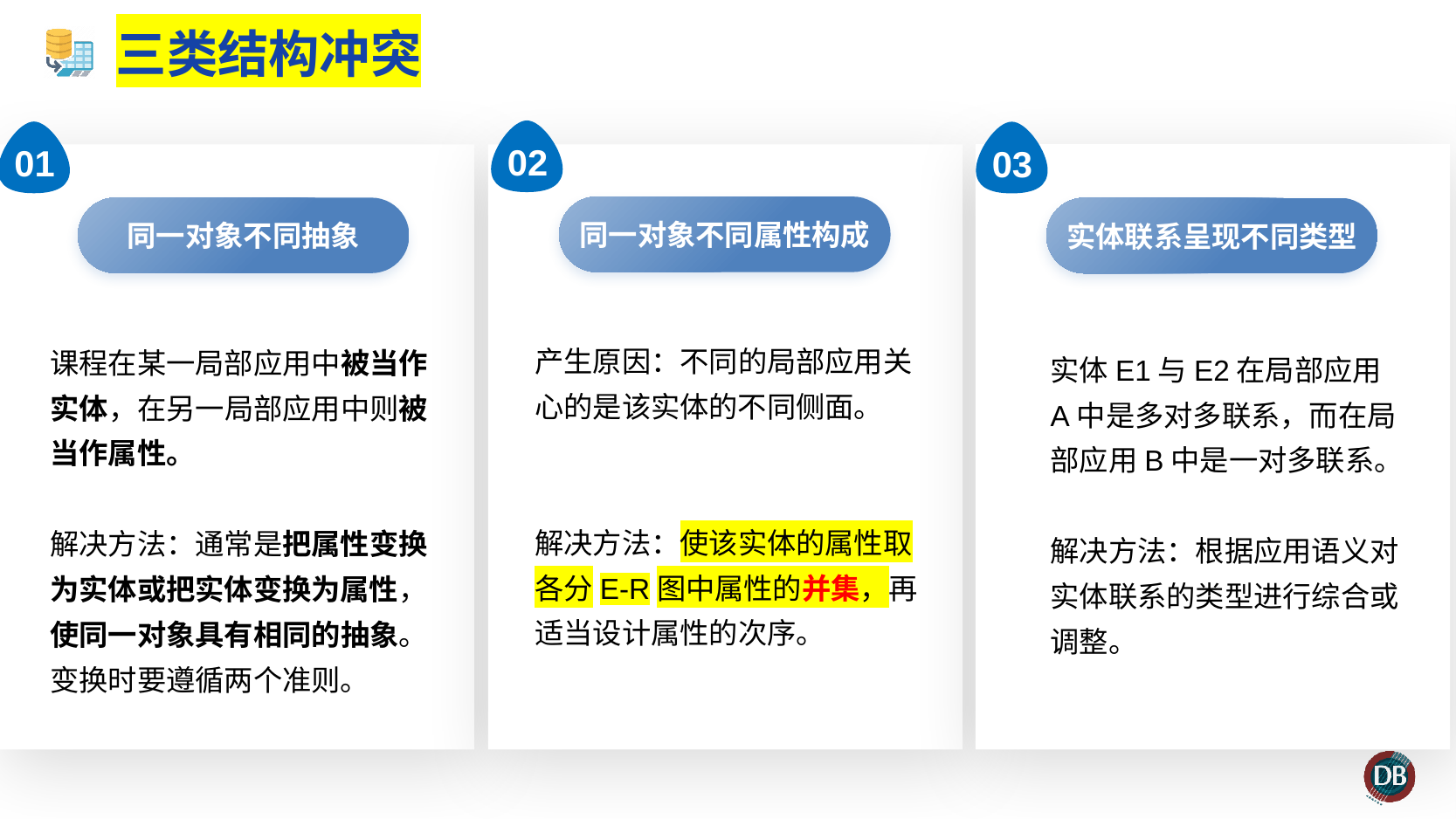

# 三类结构冲突

02

01

03

同一对象不同属性构成
同一对象不同抽象
实体联系呈现不同类型
产生原因：不同的局部应用关心的是该实体的不同侧面。

解决方法：使该实体的属性取各分E-R图中属性的并集，再适当设计属性的次序。
课程在某一局部应用中被当作实体，在另一局部应用中则被当作属性。

解决方法：通常是把属性变换为实体或把实体变换为属性，使同一对象具有相同的抽象。变换时要遵循两个准则。
实体E1与E2在局部应用A中是多对多联系，而在局部应用B中是一对多联系。

解决方法：根据应用语义对实体联系的类型进行综合或调整。